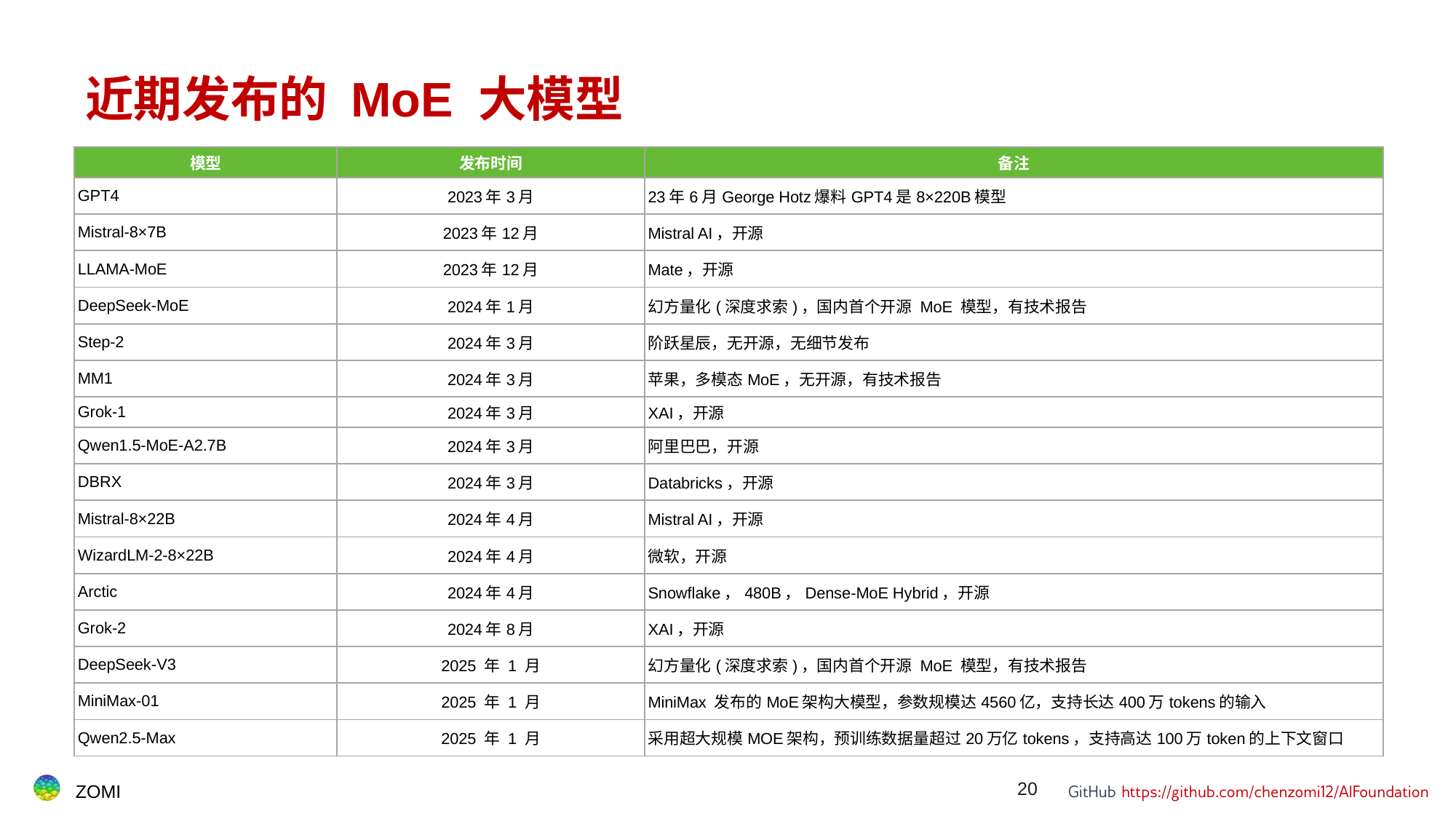

# 近期发布的 MoE 大模型
| 模型 | 发布时间 | 备注 |
| --- | --- | --- |
| GPT4 | 2023年3月 | 23年6月George Hotz爆料GPT4是8×220B模型 |
| Mistral-8×7B | 2023年12月 | Mistral AI，开源 |
| LLAMA-MoE | 2023年12月 | Mate，开源 |
| DeepSeek-MoE | 2024年1月 | 幻方量化(深度求索)，国内首个开源 MoE 模型，有技术报告 |
| Step-2 | 2024年3月 | 阶跃星辰，无开源，无细节发布 |
| MM1 | 2024年3月 | 苹果，多模态MoE，无开源，有技术报告 |
| Grok-1 | 2024年3月 | XAI，开源 |
| Qwen1.5-MoE-A2.7B | 2024年3月 | 阿里巴巴，开源 |
| DBRX | 2024年3月 | Databricks，开源 |
| Mistral-8×22B | 2024年4月 | Mistral AI，开源 |
| WizardLM-2-8×22B | 2024年4月 | 微软，开源 |
| Arctic | 2024年4月 | Snowflake，480B，Dense-MoE Hybrid，开源 |
| Grok-2 | 2024年8月 | XAI，开源 |
| DeepSeek-V3 | 2025 年 1 月 | 幻方量化(深度求索)，国内首个开源 MoE 模型，有技术报告 |
| MiniMax-01 | 2025 年 1 月 | MiniMax 发布的MoE架构大模型，参数规模达4560亿，支持长达400万tokens的输入 |
| Qwen2.5-Max | 2025 年 1 月 | 采用超大规模MOE架构，预训练数据量超过20万亿tokens，支持高达100万token的上下文窗口 |